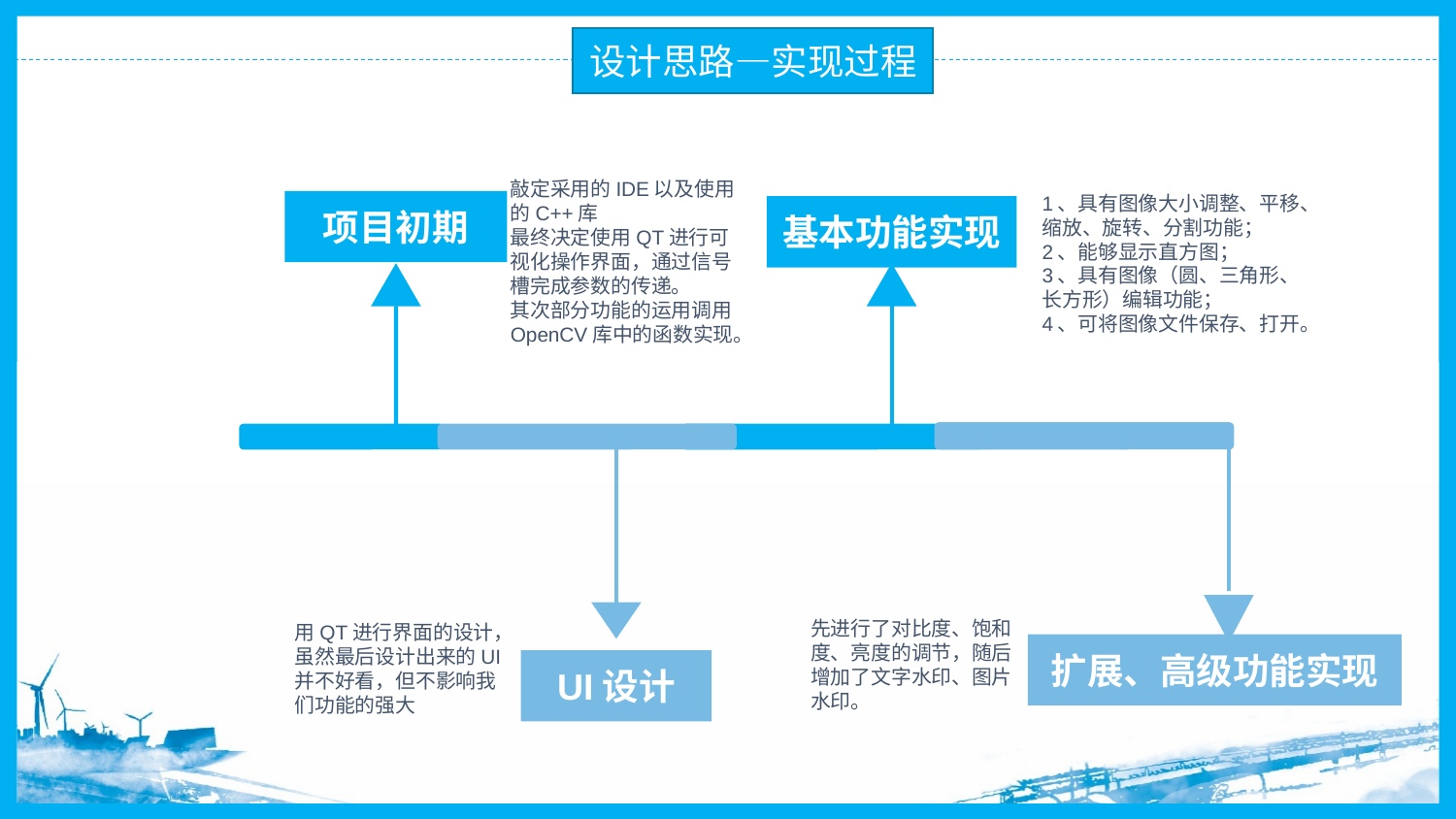

设计思路—实现过程
敲定采用的IDE以及使用的C++库
最终决定使用QT进行可视化操作界面，通过信号槽完成参数的传递。
其次部分功能的运用调用OpenCV库中的函数实现。
1、具有图像大小调整、平移、缩放、旋转、分割功能；
2、能够显示直方图；
3、具有图像（圆、三角形、长方形）编辑功能；
4、可将图像文件保存、打开。
项目初期
基本功能实现

先进行了对比度、饱和度、亮度的调节，随后增加了文字水印、图片水印。
用QT进行界面的设计，虽然最后设计出来的UI并不好看，但不影响我们功能的强大
扩展、高级功能实现
UI设计